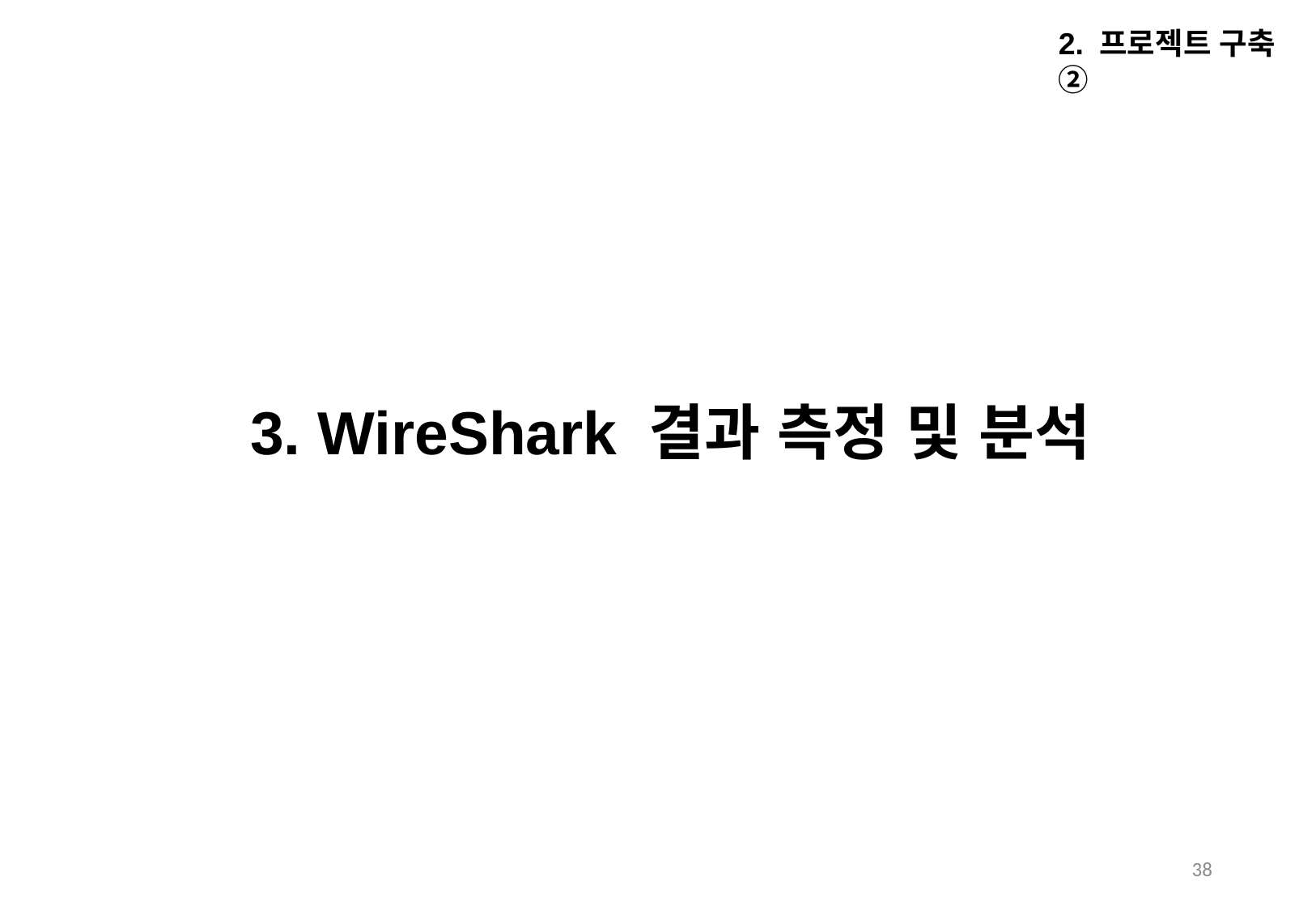

2. 프로젝트 구축 ②
3. WireShark 결과 측정 및 분석
38